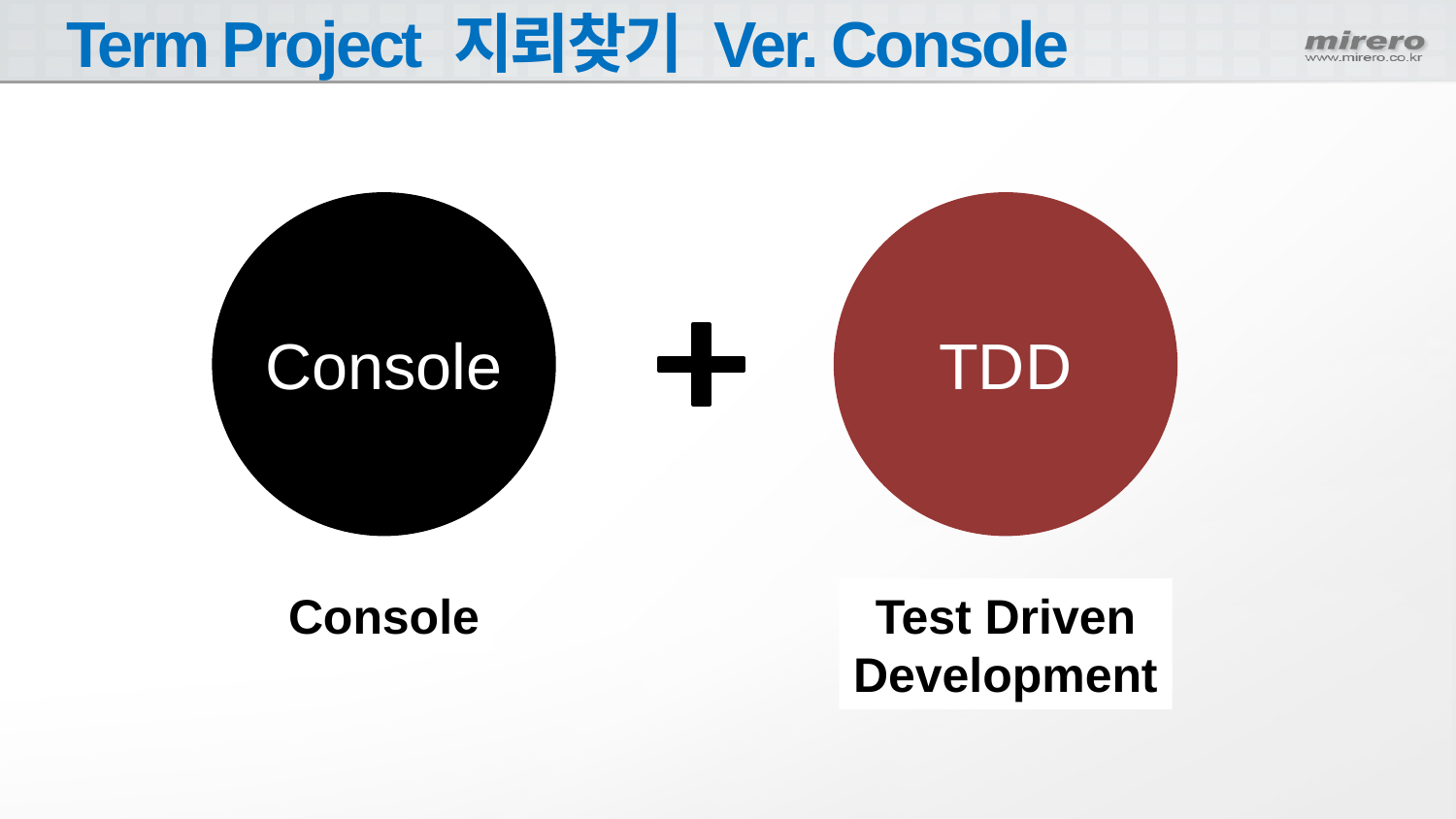

# Term Project 지뢰찾기 Ver. Console
Console
TDD

Console
Test Driven
Development